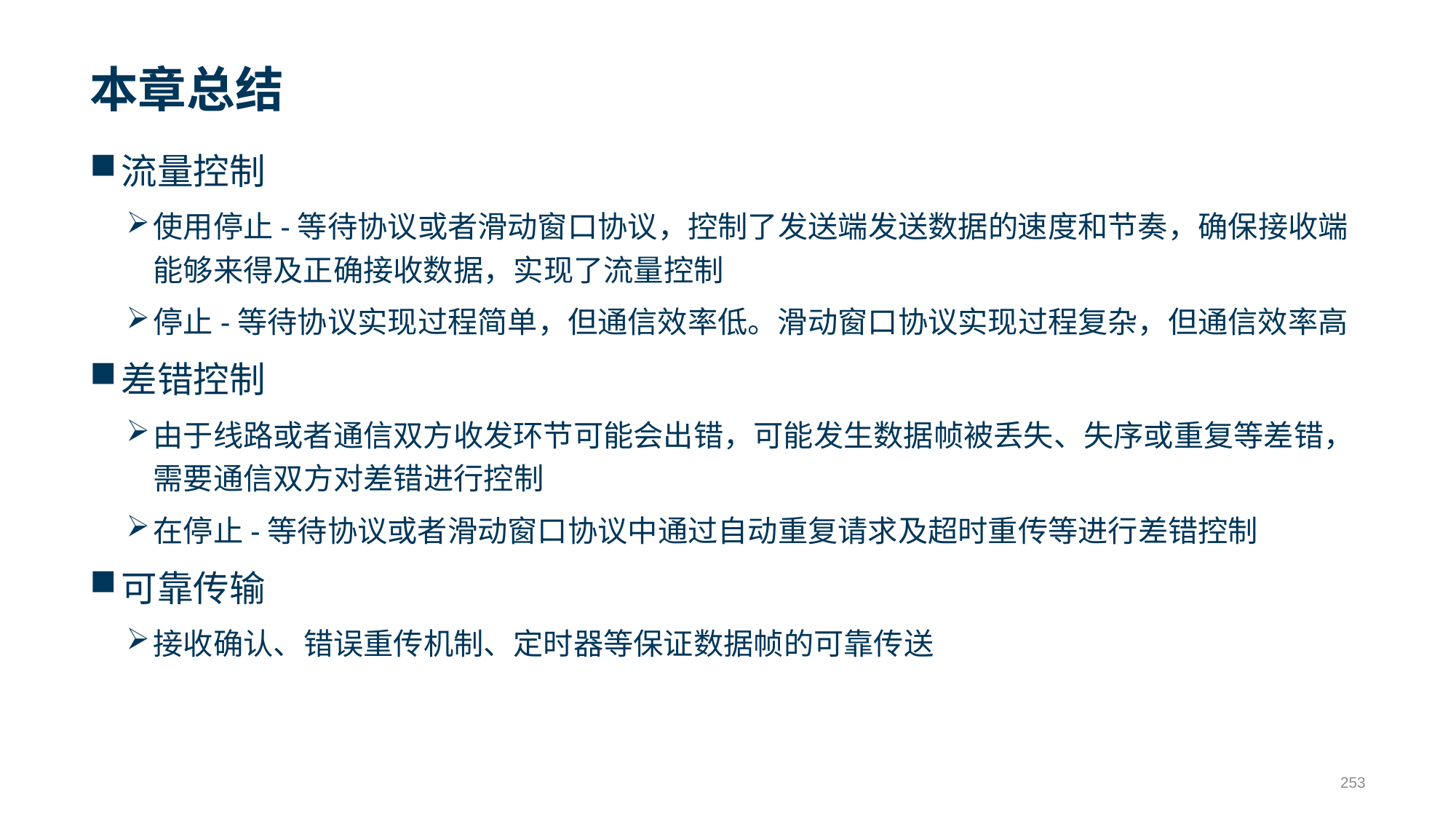

# 本章总结
流量控制
使用停止-等待协议或者滑动窗口协议，控制了发送端发送数据的速度和节奏，确保接收端能够来得及正确接收数据，实现了流量控制
停止-等待协议实现过程简单，但通信效率低。滑动窗口协议实现过程复杂，但通信效率高
差错控制
由于线路或者通信双方收发环节可能会出错，可能发生数据帧被丢失、失序或重复等差错，需要通信双方对差错进行控制
在停止-等待协议或者滑动窗口协议中通过自动重复请求及超时重传等进行差错控制
可靠传输
接收确认、错误重传机制、定时器等保证数据帧的可靠传送

253